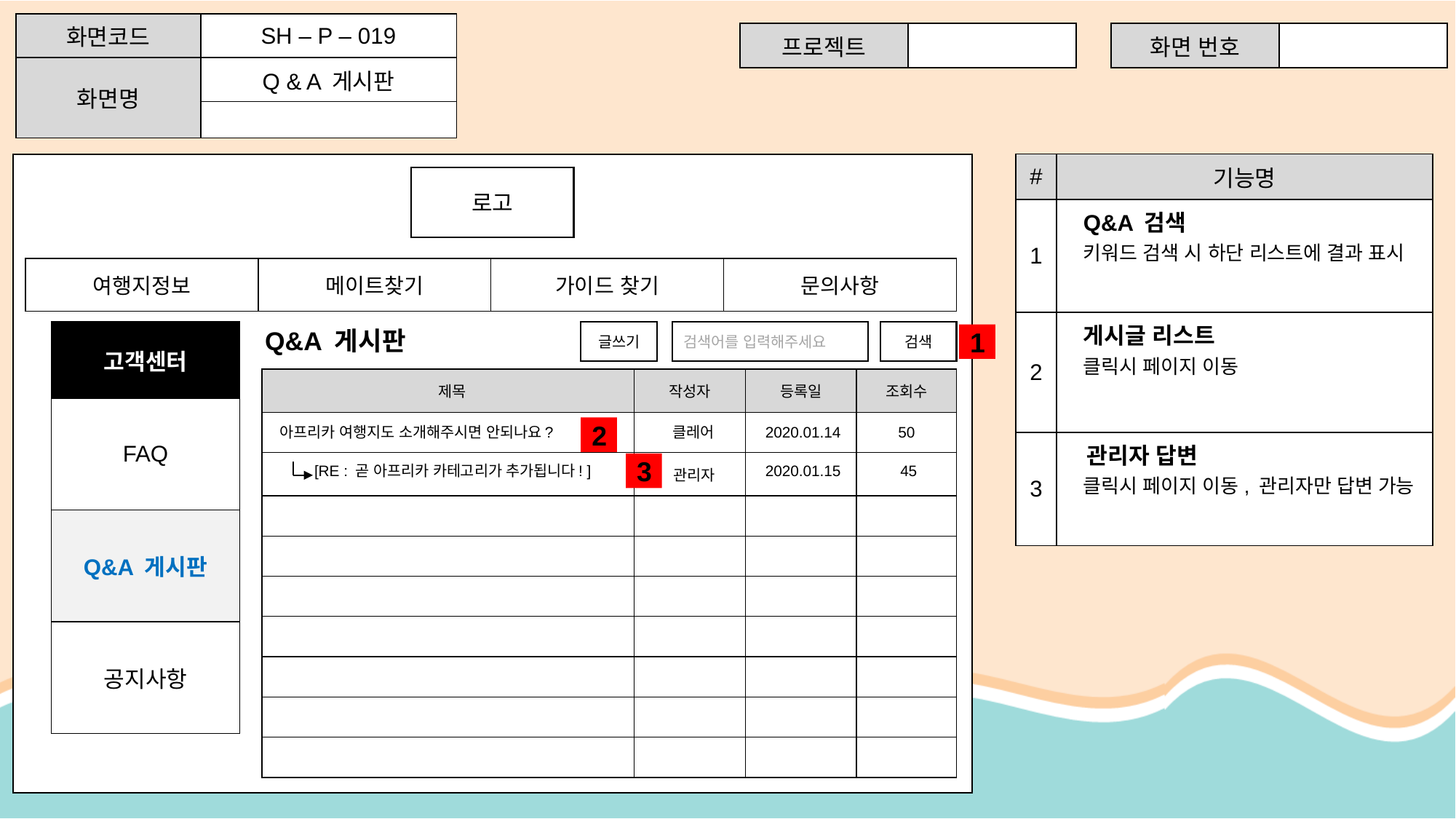

| 화면코드 | SH – P – 019 |
| --- | --- |
| 화면명 | Q & A 게시판 |
|  |  |
| 프로젝트 |  |
| --- | --- |
| 화면 번호 |  |
| --- | --- |

| # | 기능명 |
| --- | --- |
| 1 | Q&A 검색 키워드 검색 시 하단 리스트에 결과 표시 |
| 2 | 게시글 리스트 클릭시 페이지 이동 |
| 3 | 관리자 답변 클릭시 페이지 이동, 관리자만 답변 가능 |
로고
| 여행지정보 | 메이트찾기 | 가이드 찾기 | 문의사항 |
| --- | --- | --- | --- |
Q&A 게시판
| 고객센터 |
| --- |
| FAQ |
| Q&A 게시판 |
| 공지사항 |
글쓰기
검색어를 입력해주세요
검색
1
| 제목 | 작성자 | 등록일 | 조회수 |
| --- | --- | --- | --- |
| 아프리카 여행지도 소개해주시면 안되나요? | 클레어 | 2020.01.14 | 50 |
| [RE : 곧 아프리카 카테고리가 추가됩니다! ] | 관리자 | 2020.01.15 | 45 |
|  |  |  |  |
|  |  |  |  |
|  |  |  |  |
|  |  |  |  |
|  |  |  |  |
|  |  |  |  |
|  |  |  |  |
2
3